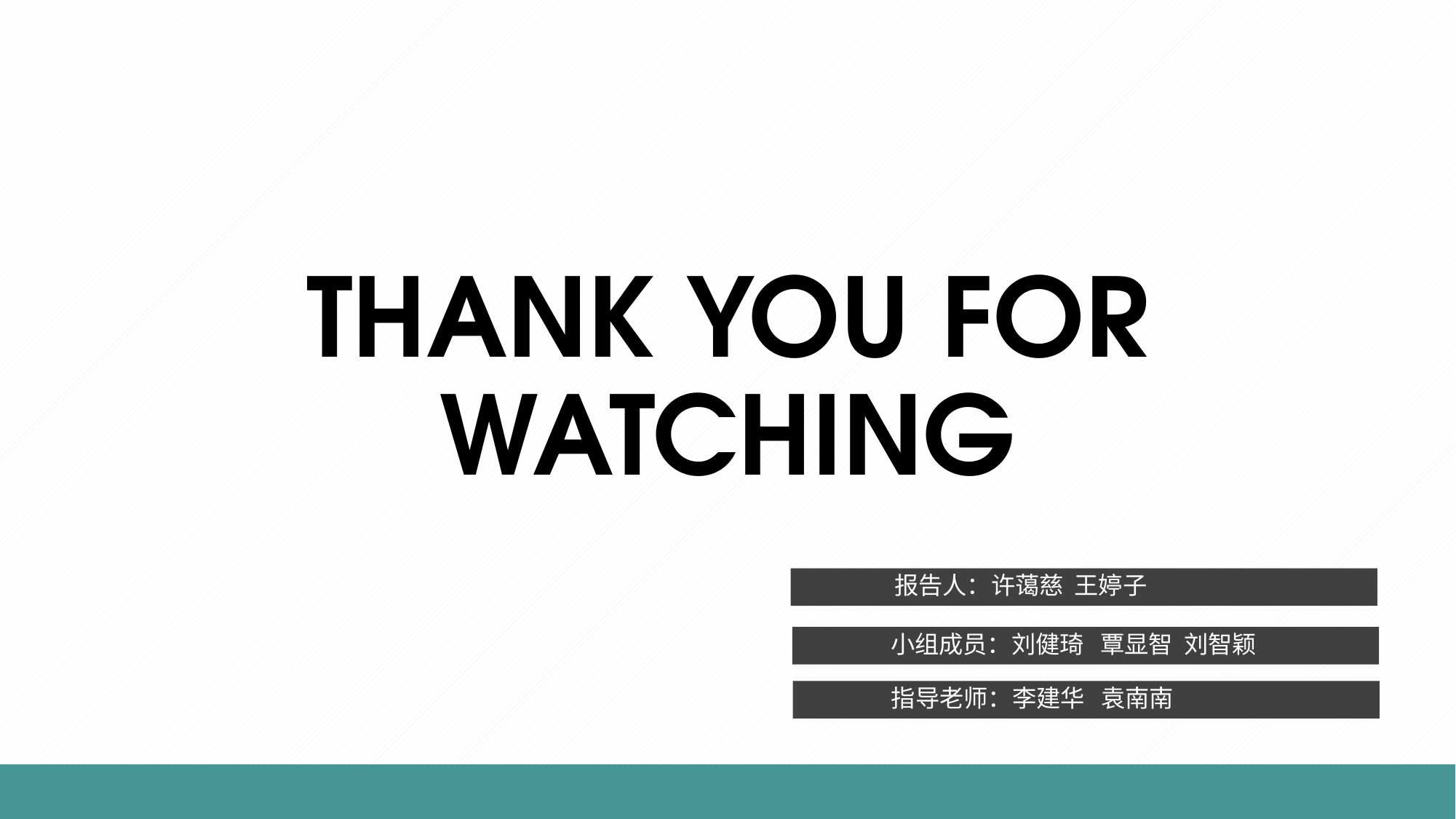

THANK YOU FOR WATCHING
                报告人：许蔼慈  王婷子

               小组成员：刘健琦   覃显智  刘智颖

               指导老师：李建华   袁南南